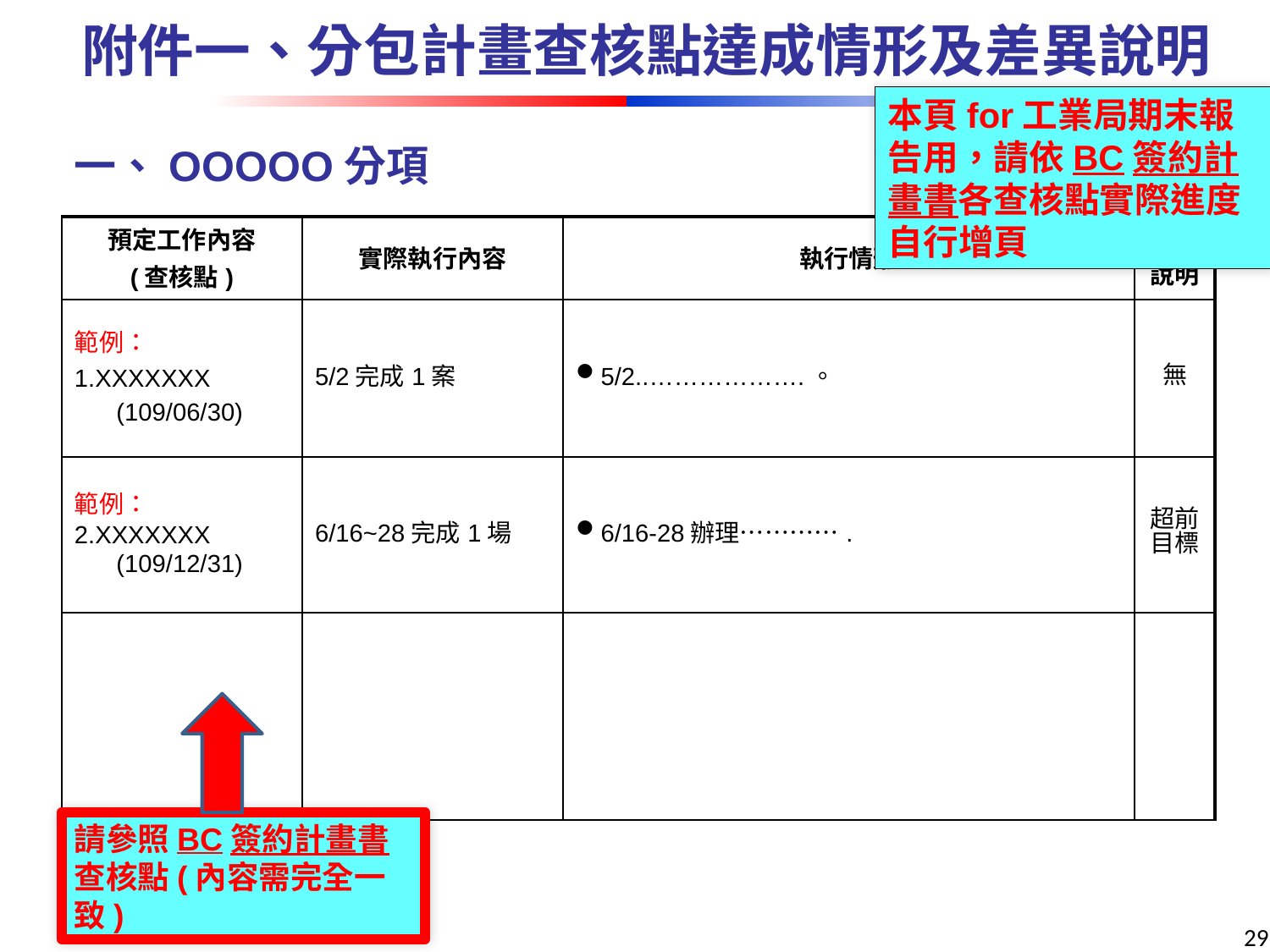

附件一、分包計畫查核點達成情形及差異說明
本頁for工業局期末報告用，請依BC簽約計畫書各查核點實際進度自行增頁
一、OOOOO分項
| 預定工作內容 (查核點) | 實際執行內容 | 執行情形 | 差異說明 |
| --- | --- | --- | --- |
| 範例： 1.XXXXXXX (109/06/30) | 5/2完成1案 | 5/2..……………….。 | 無 |
| 範例： 2.XXXXXXX (109/12/31) | 6/16~28完成1場 | 6/16-28辦理…………. | 超前目標 |
|  |  |  |  |

請參照BC簽約計畫書查核點(內容需完全一致)